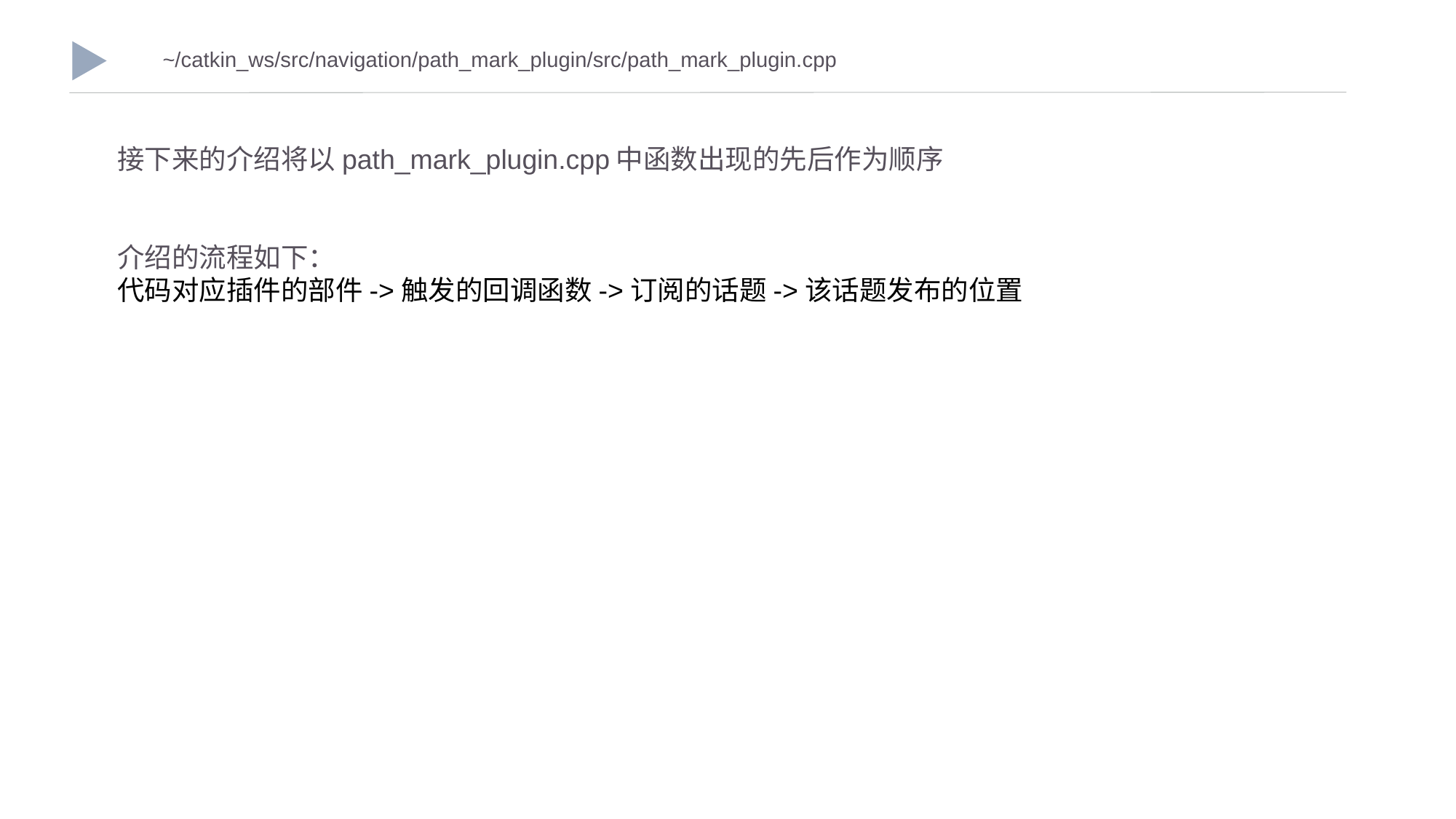

~/catkin_ws/src/navigation/path_mark_plugin/src/path_mark_plugin.cpp

接下来的介绍将以path_mark_plugin.cpp中函数出现的先后作为顺序

介绍的流程如下：
代码对应插件的部件->触发的回调函数->订阅的话题->该话题发布的位置